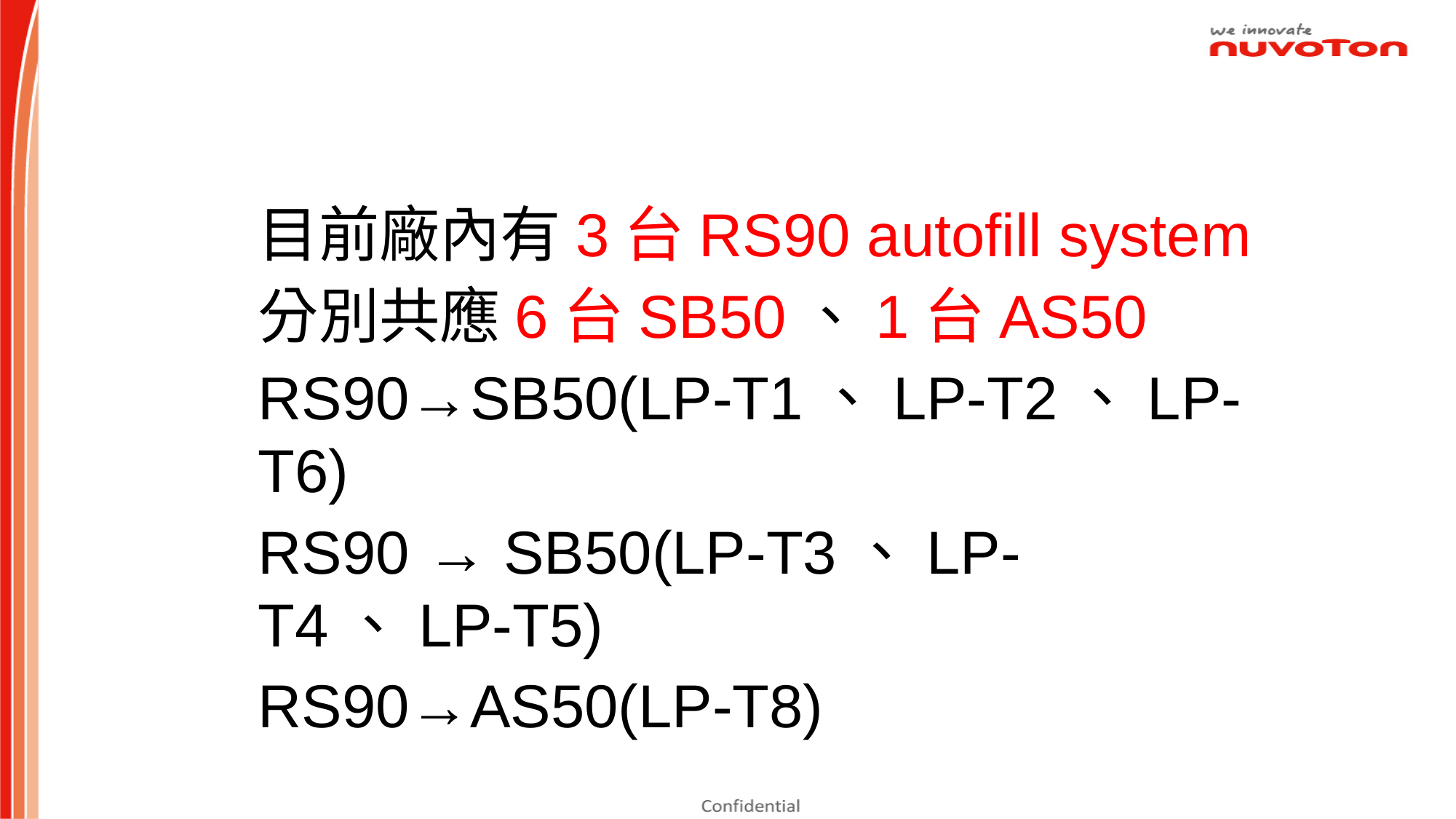

目前廠內有3台RS90 autofill system
分別共應6台SB50、1台AS50
RS90→SB50(LP-T1、LP-T2、LP-T6)
RS90 → SB50(LP-T3、LP-T4、LP-T5)
RS90→AS50(LP-T8)